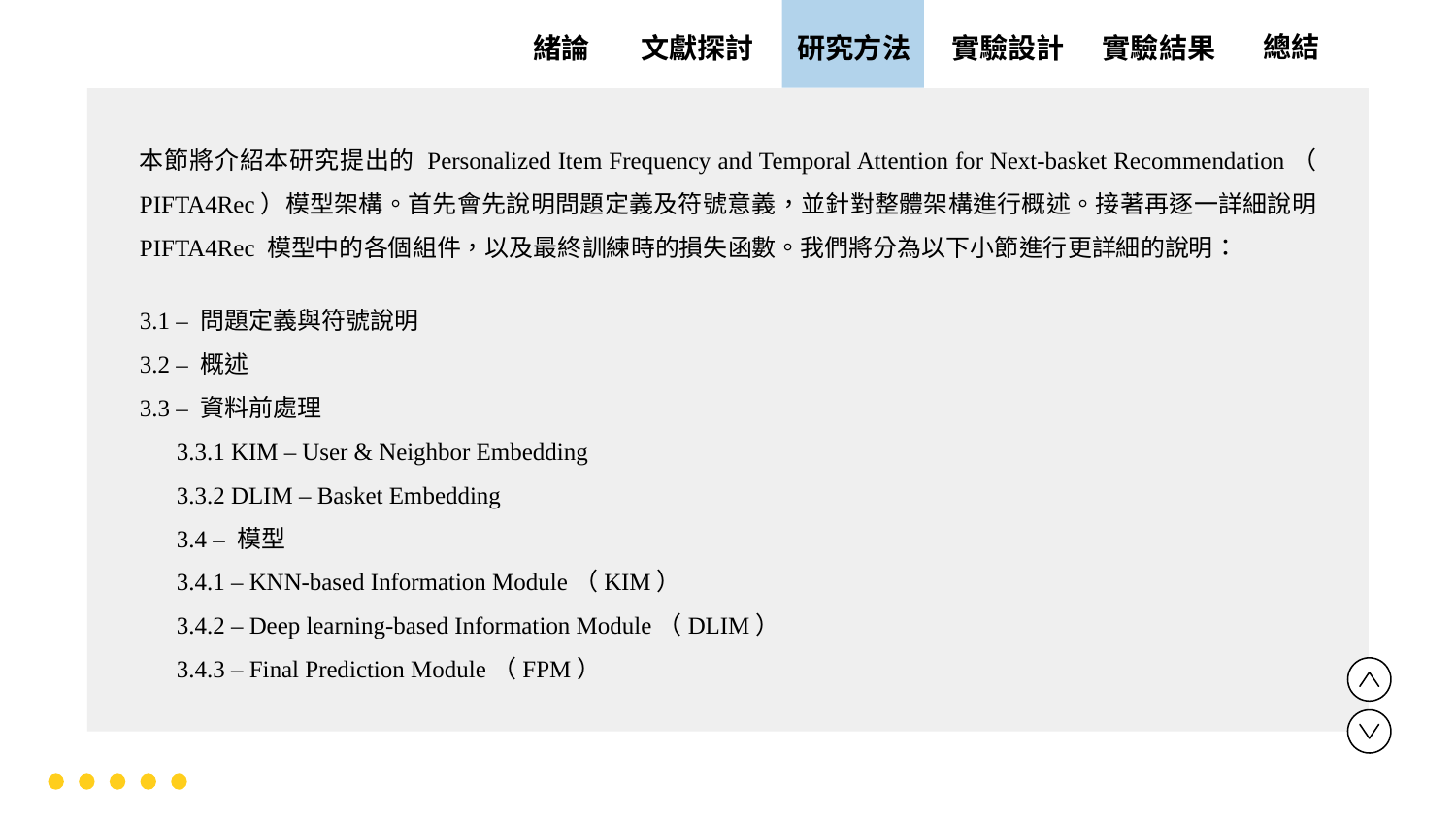

實驗設計
實驗結果
文獻探討
總結
緒論
研究方法
本節將介紹本研究提出的 Personalized Item Frequency and Temporal Attention for Next-basket Recommendation（ PIFTA4Rec）模型架構。首先會先說明問題定義及符號意義，並針對整體架構進行概述。接著再逐一詳細說明 PIFTA4Rec 模型中的各個組件，以及最終訓練時的損失函數。我們將分為以下小節進行更詳細的說明：

3.1 – 問題定義與符號說明
3.2 – 概述
3.3 – 資料前處理
3.3.1 KIM – User & Neighbor Embedding
3.3.2 DLIM – Basket Embedding
3.4 – 模型
3.4.1 – KNN-based Information Module（KIM）
3.4.2 – Deep learning-based Information Module（DLIM）
3.4.3 – Final Prediction Module（FPM）